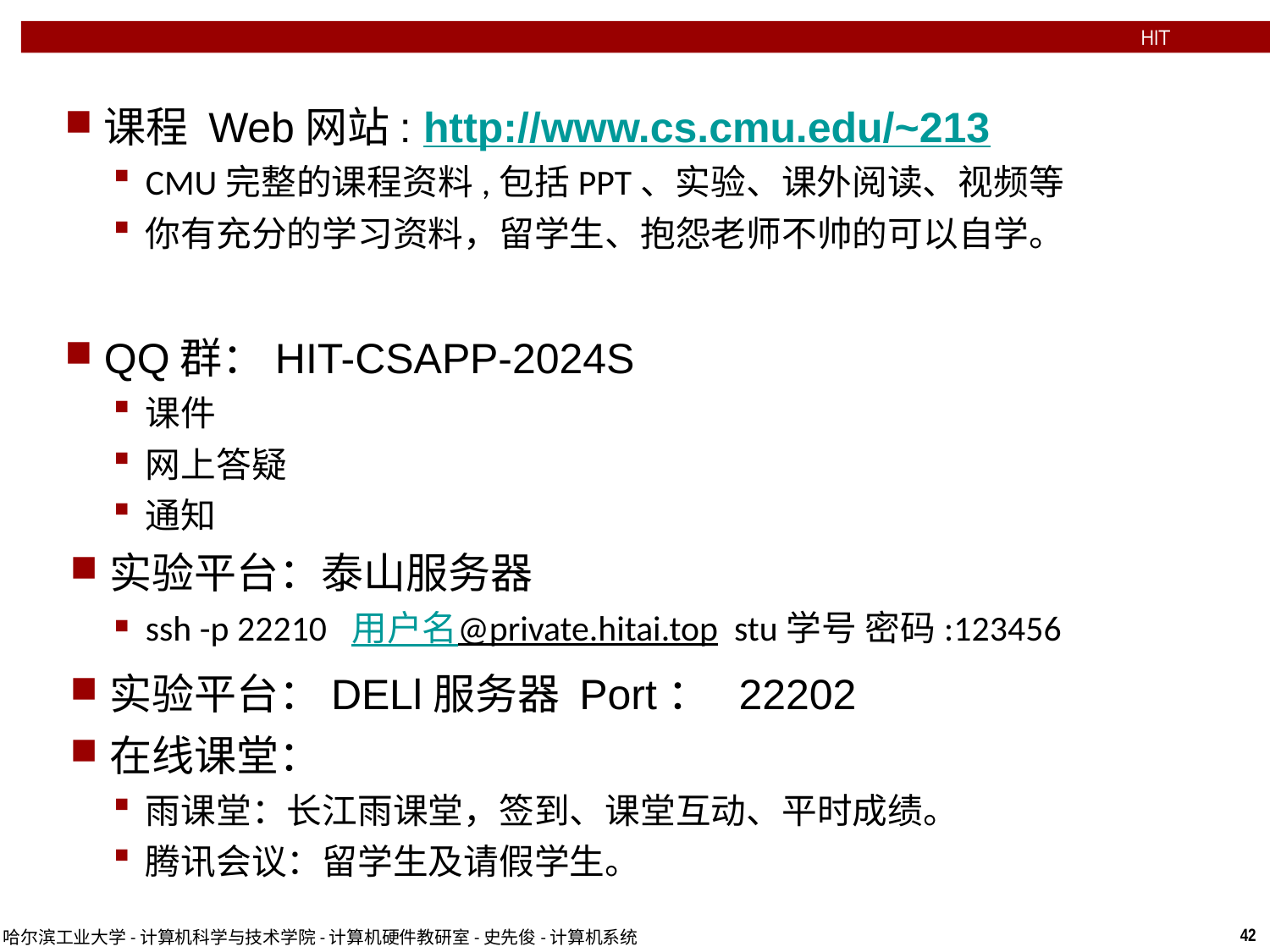

HIT

HIT
课程 Web网站: http://www.cs.cmu.edu/~213
CMU完整的课程资料,包括PPT、实验、课外阅读、视频等
你有充分的学习资料，留学生、抱怨老师不帅的可以自学。

QQ群：HIT-CSAPP-2024S
课件
网上答疑
通知
实验平台：泰山服务器
ssh -p 22210  用户名@private.hitai.top  stu学号 密码:123456
实验平台：DELl服务器 Port：  22202
在线课堂：
雨课堂：长江雨课堂，签到、课堂互动、平时成绩。
腾讯会议：留学生及请假学生。